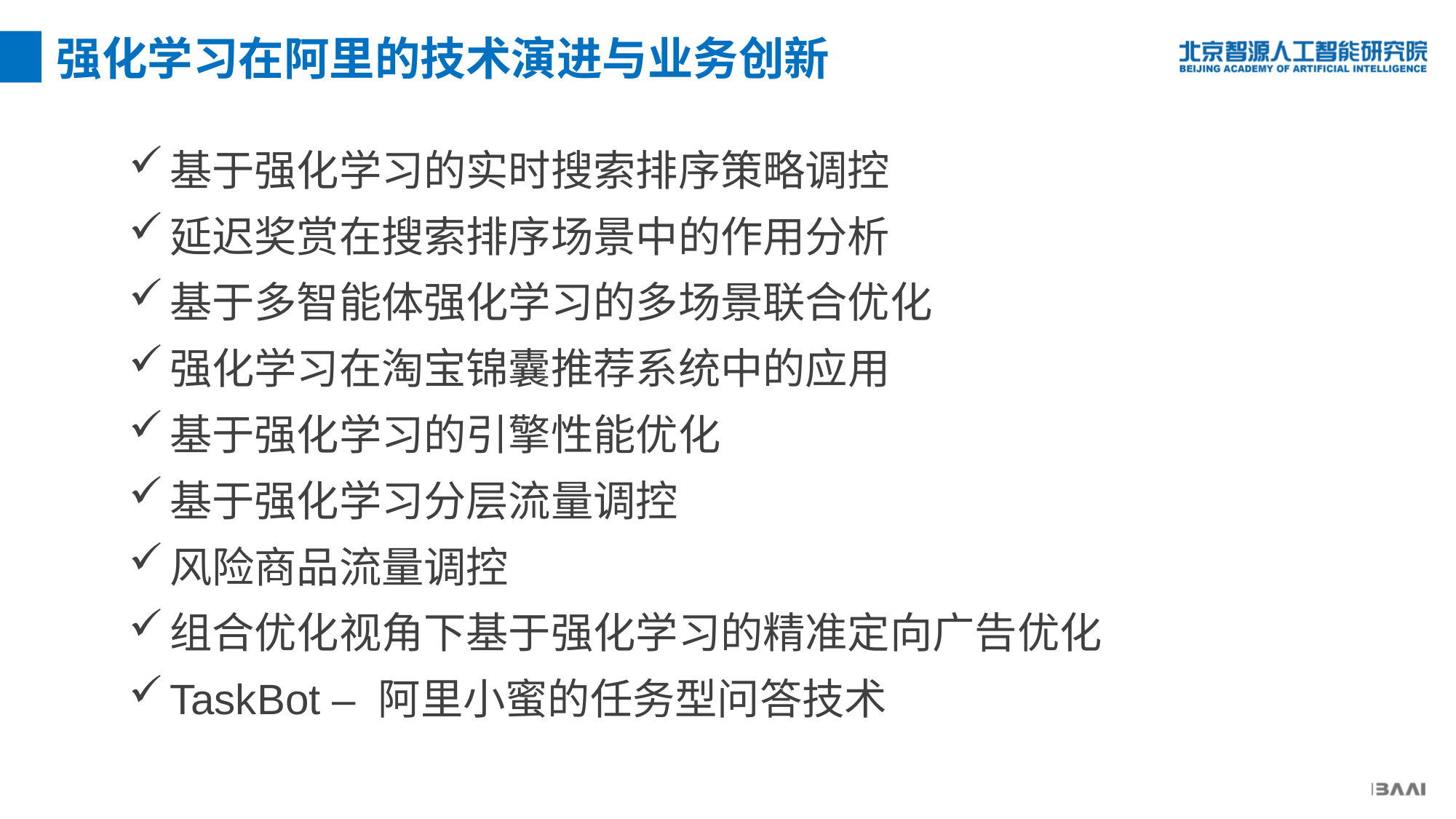

强化学习在阿里的技术演进与业务创新

基于强化学习的实时搜索排序策略调控
延迟奖赏在搜索排序场景中的作用分析
基于多智能体强化学习的多场景联合优化
强化学习在淘宝锦囊推荐系统中的应用
基于强化学习的引擎性能优化
基于强化学习分层流量调控
风险商品流量调控
组合优化视角下基于强化学习的精准定向广告优化
TaskBot – 阿里小蜜的任务型问答技术